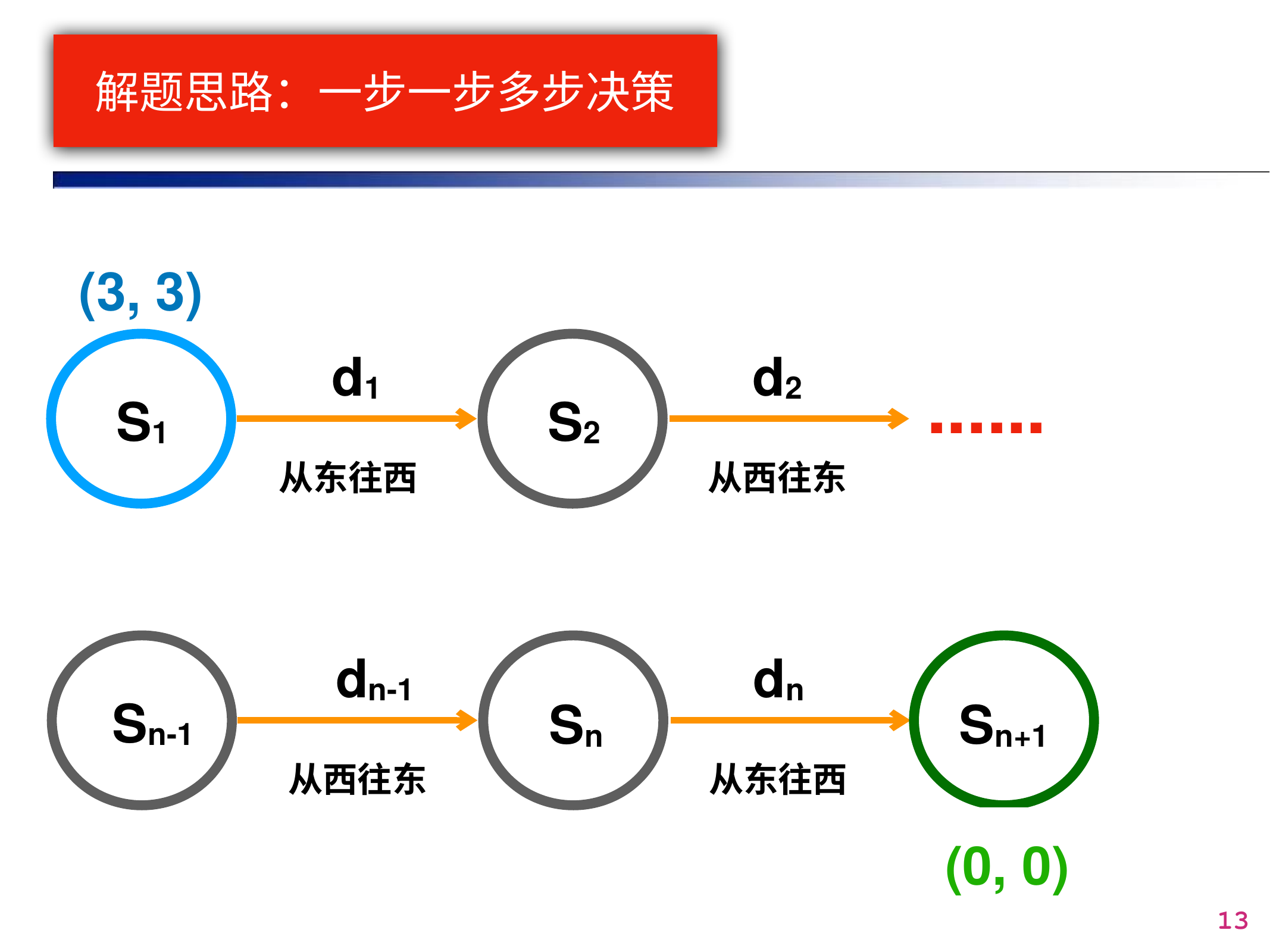

# 解题思路：一步一步多步决策
(3, 3)
d1
d2

......
S1
S2

从东往西
从西往东
dn-1
dn

Sn-1
Sn
Sn+1

从西往东
从东往西
(0, 0)
13